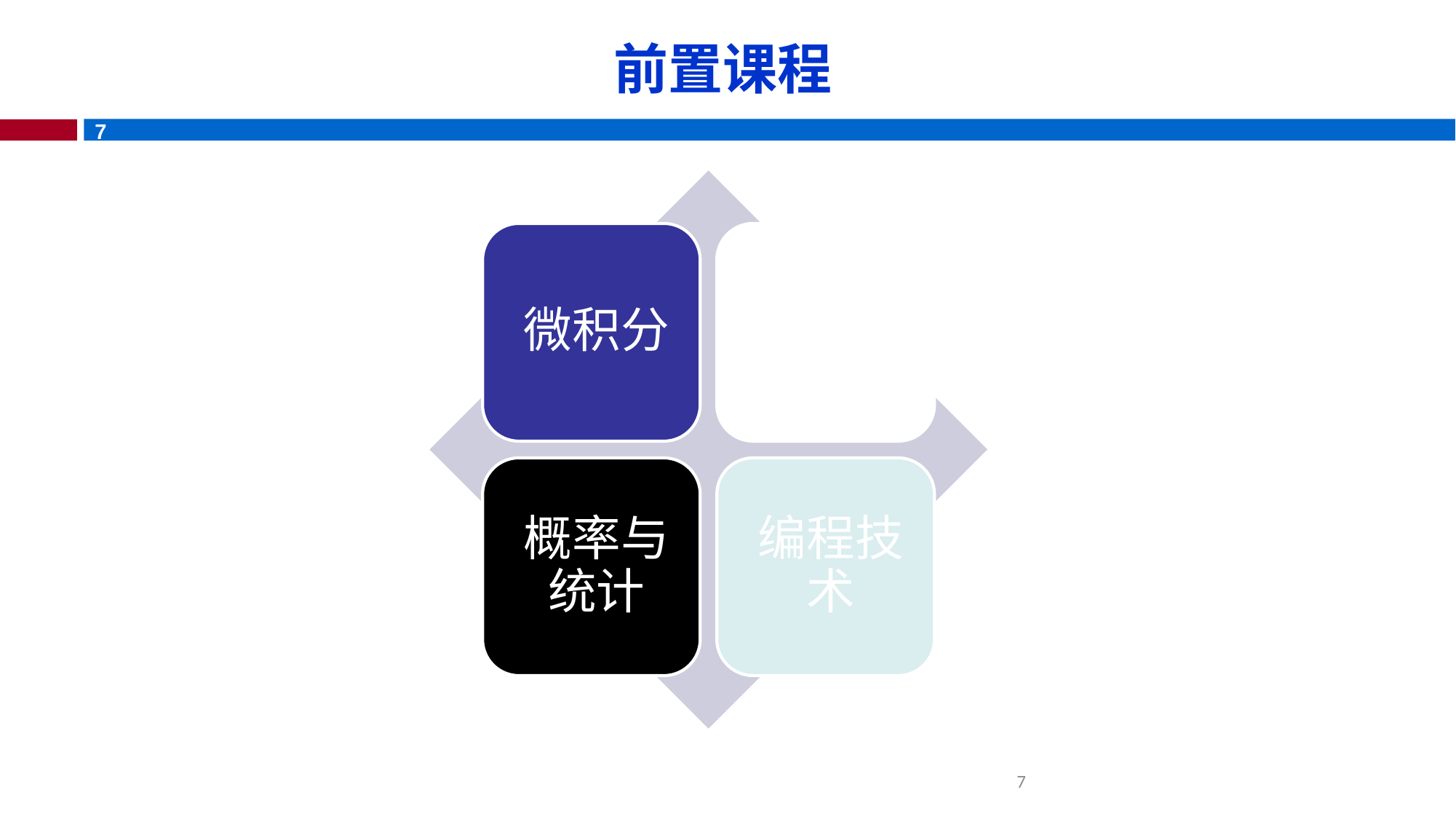

# 前置课程
微积分
线性代数
概率与统计
编程技术
7